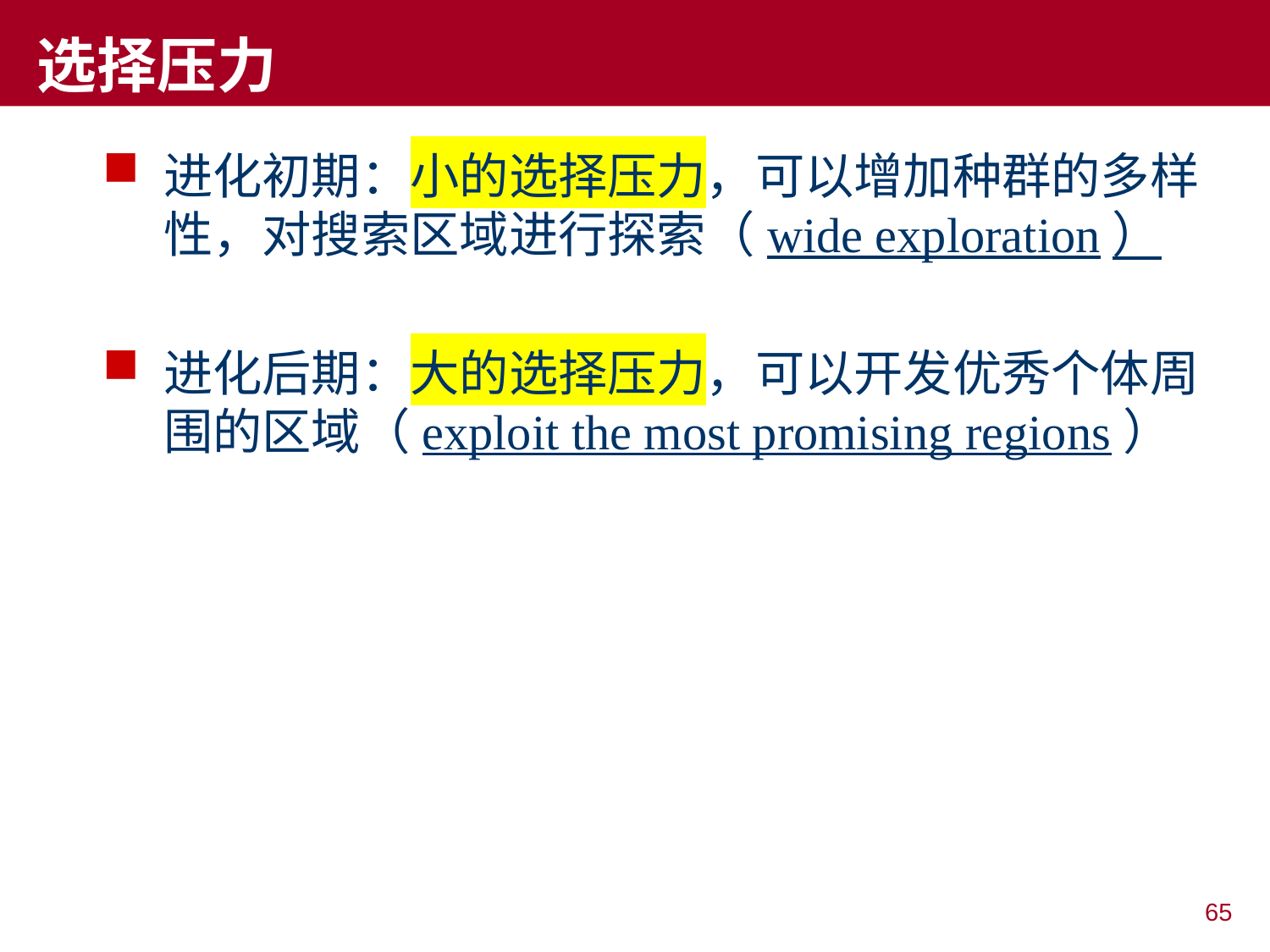

# 选择压力
进化初期：小的选择压力，可以增加种群的多样性，对搜索区域进行探索（wide exploration）

进化后期：大的选择压力，可以开发优秀个体周围的区域（exploit the most promising regions）
65